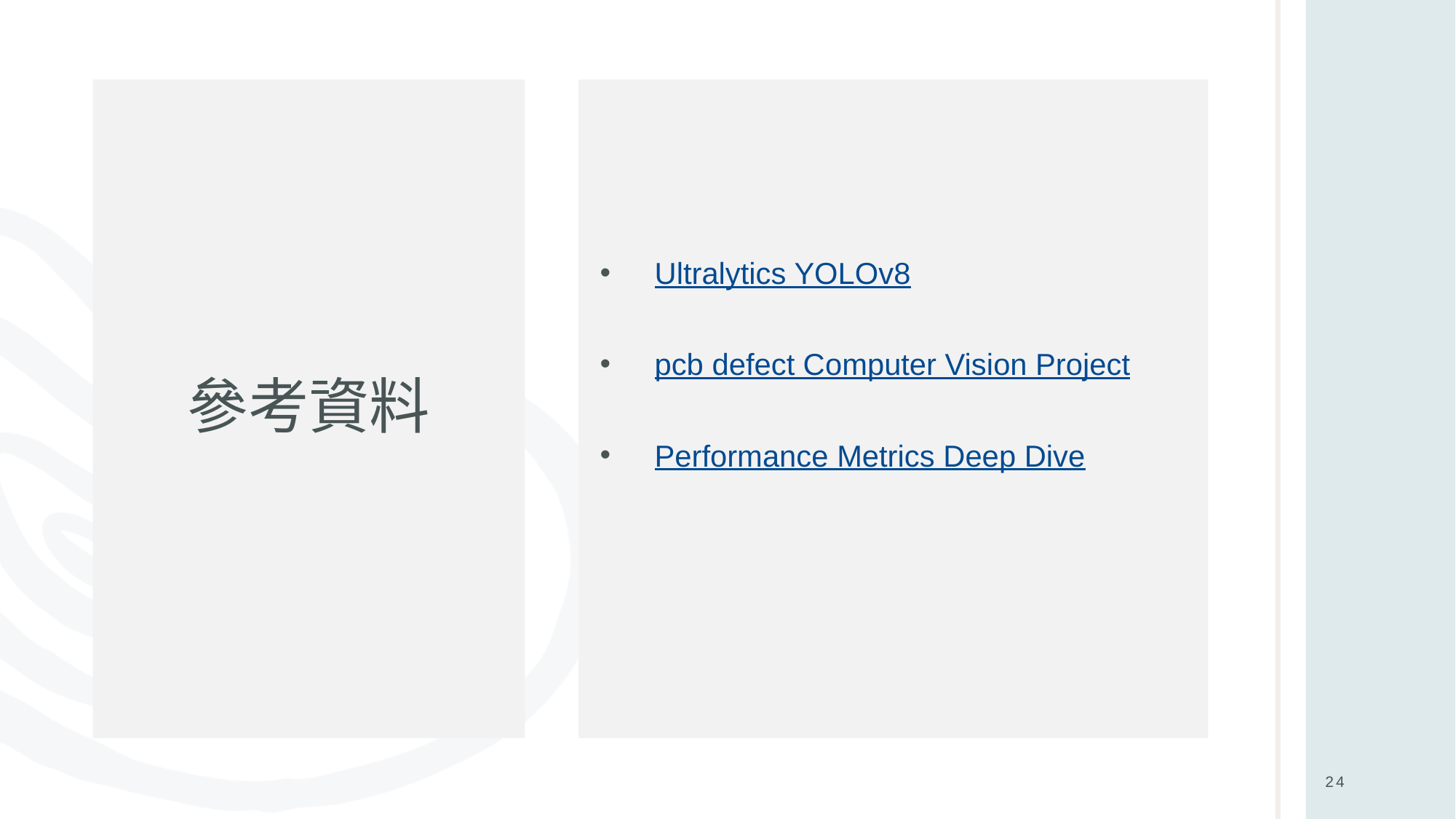

# 參考資料
Ultralytics YOLOv8
pcb defect Computer Vision Project
Performance Metrics Deep Dive

24